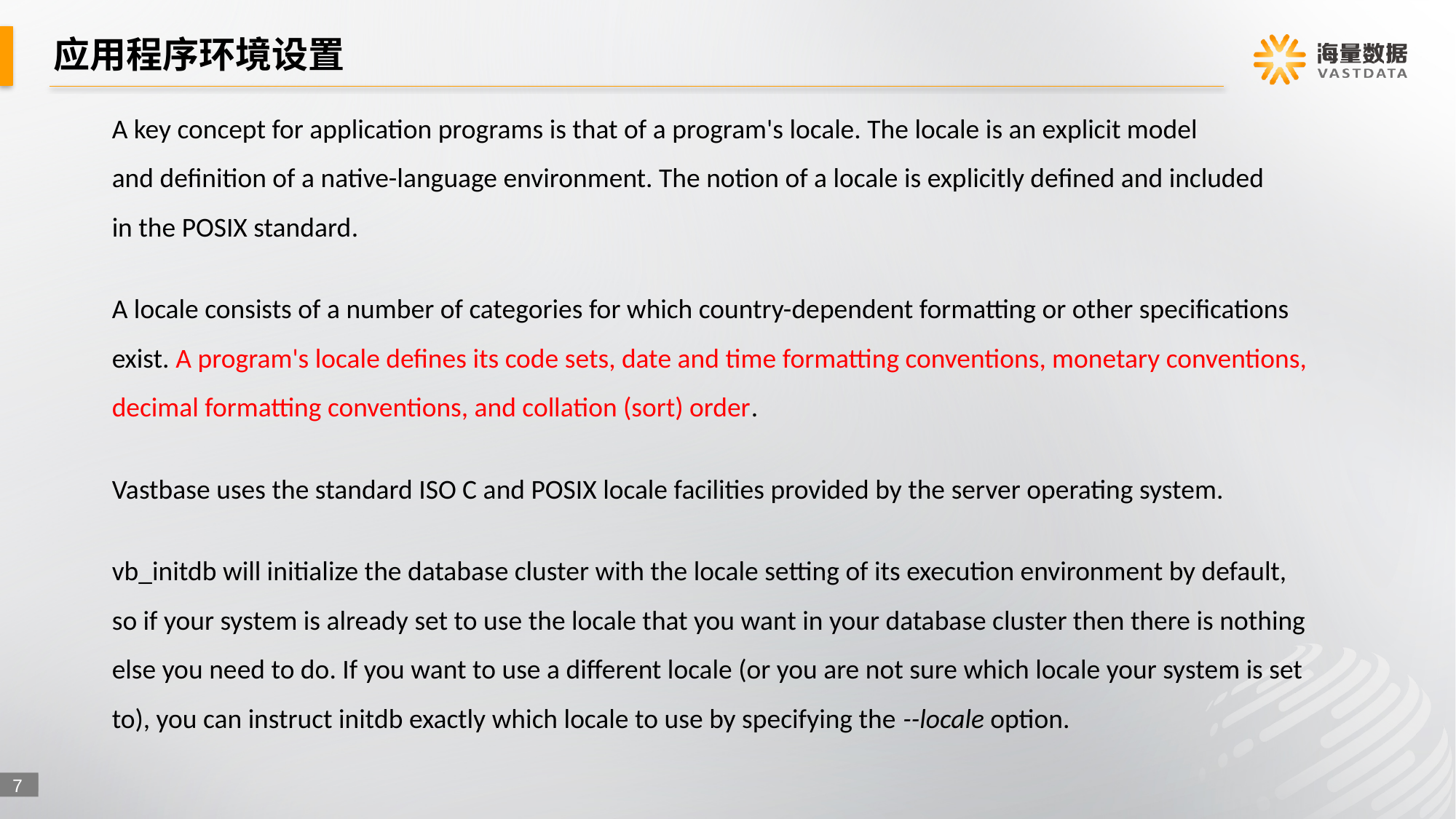

# 应用程序环境设置
A key concept for application programs is that of a program's locale. The locale is an explicit model
and definition of a native-language environment. The notion of a locale is explicitly defined and included
in the POSIX standard.

A locale consists of a number of categories for which country-dependent formatting or other specifications
exist. A program's locale defines its code sets, date and time formatting conventions, monetary conventions,
decimal formatting conventions, and collation (sort) order.

Vastbase uses the standard ISO C and POSIX locale facilities provided by the server operating system.

vb_initdb will initialize the database cluster with the locale setting of its execution environment by default,
so if your system is already set to use the locale that you want in your database cluster then there is nothing
else you need to do. If you want to use a different locale (or you are not sure which locale your system is set
to), you can instruct initdb exactly which locale to use by specifying the --locale option.